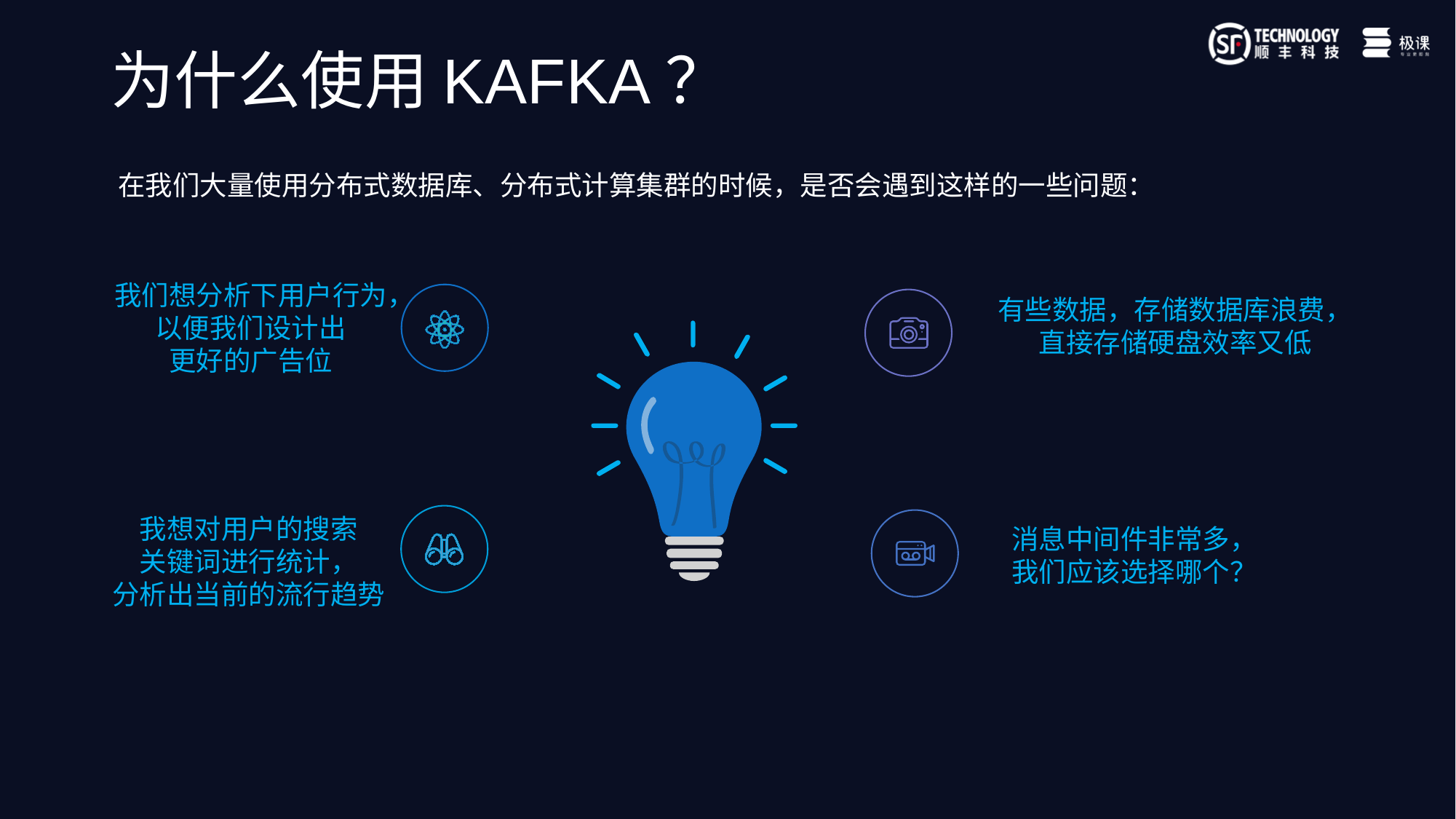

# 为什么使用KAFKA？
在我们大量使用分布式数据库、分布式计算集群的时候，是否会遇到这样的一些问题：
我们想分析下用户行为，
以便我们设计出
更好的广告位

有些数据，存储数据库浪费，
直接存储硬盘效率又低

我想对用户的搜索
关键词进行统计，
分析出当前的流行趋势

消息中间件非常多，
我们应该选择哪个？